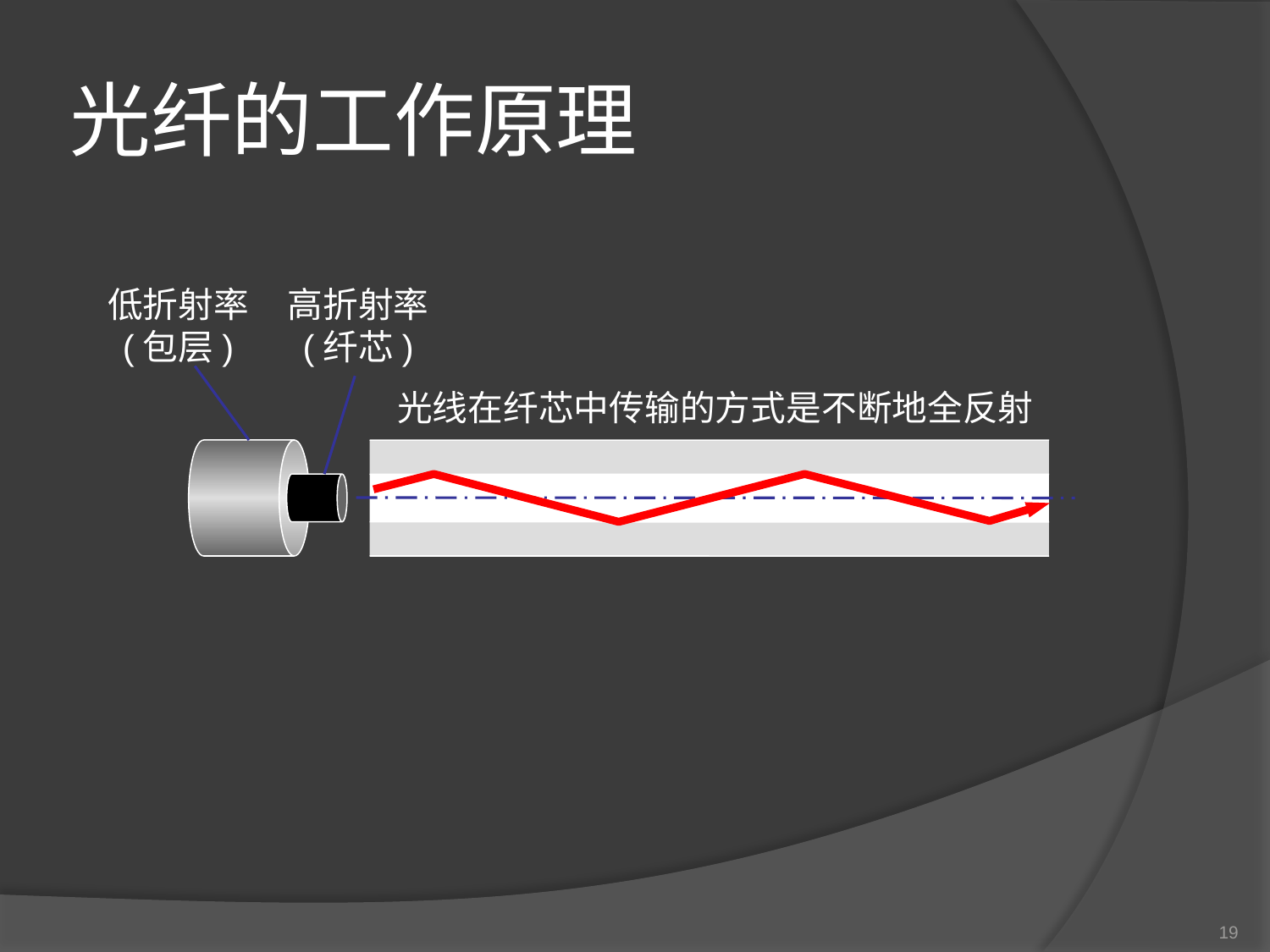

# 光纤的工作原理
低折射率
(包层)
高折射率
(纤芯)

光线在纤芯中传输的方式是不断地全反射

19